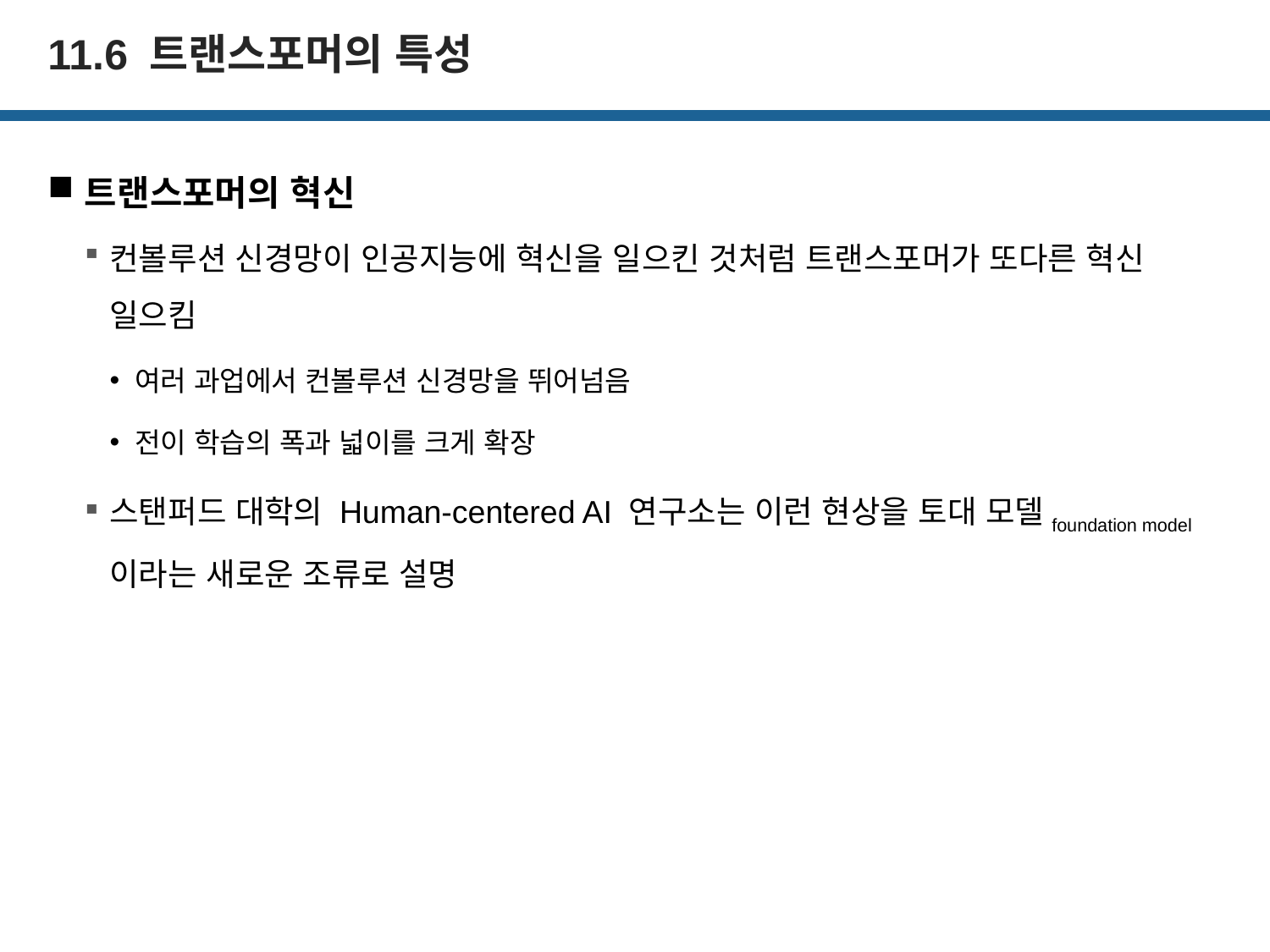

# 11.6 트랜스포머의 특성
트랜스포머의 혁신
컨볼루션 신경망이 인공지능에 혁신을 일으킨 것처럼 트랜스포머가 또다른 혁신 일으킴
여러 과업에서 컨볼루션 신경망을 뛰어넘음
전이 학습의 폭과 넓이를 크게 확장
스탠퍼드 대학의 Human-centered AI 연구소는 이런 현상을 토대 모델foundation model이라는 새로운 조류로 설명